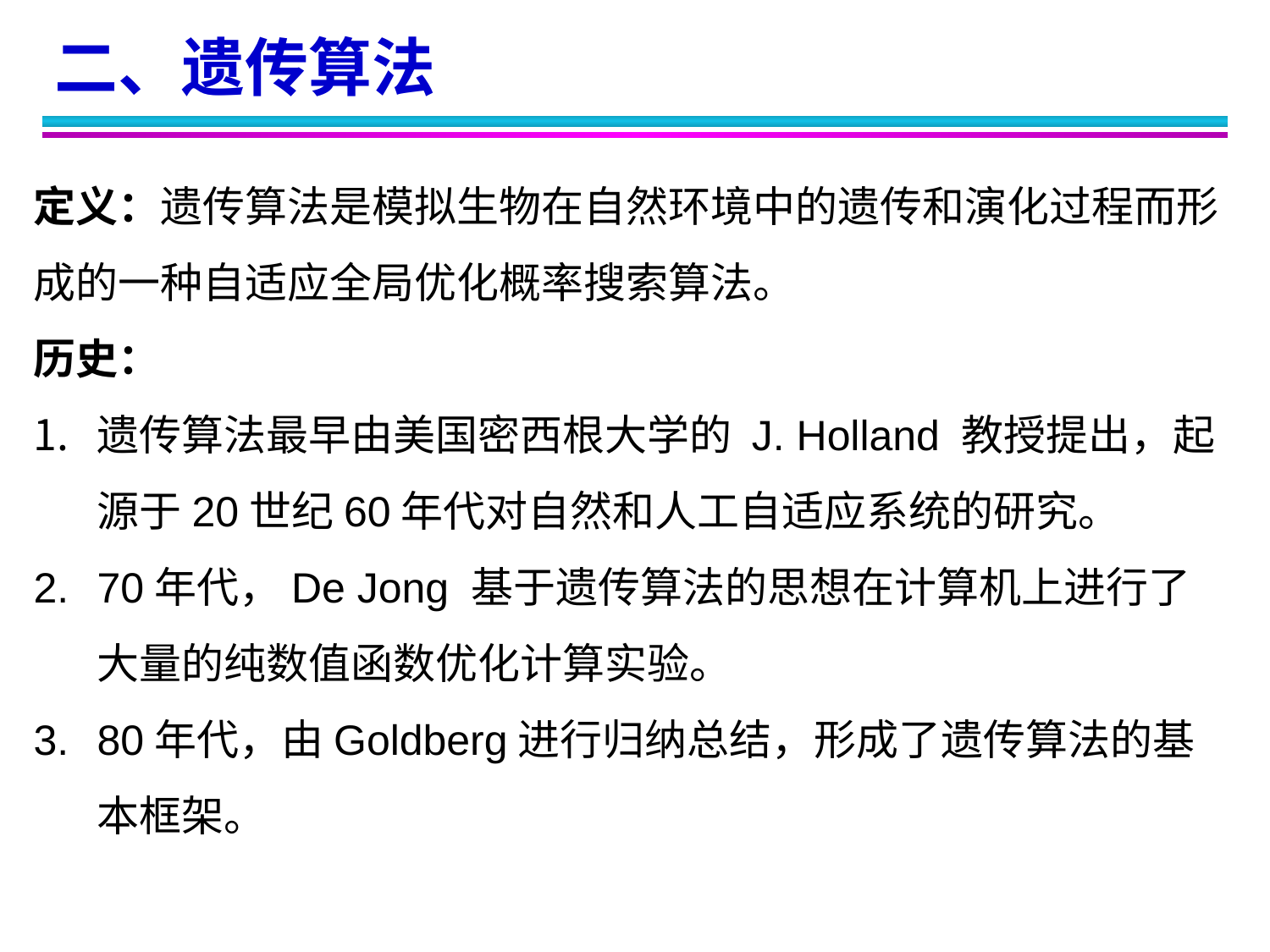

二、遗传算法
定义：遗传算法是模拟生物在自然环境中的遗传和演化过程而形成的一种自适应全局优化概率搜索算法。
历史：
遗传算法最早由美国密西根大学的 J. Holland 教授提出，起源于20世纪60年代对自然和人工自适应系统的研究。
70年代，De Jong 基于遗传算法的思想在计算机上进行了大量的纯数值函数优化计算实验。
80年代，由Goldberg进行归纳总结，形成了遗传算法的基本框架。